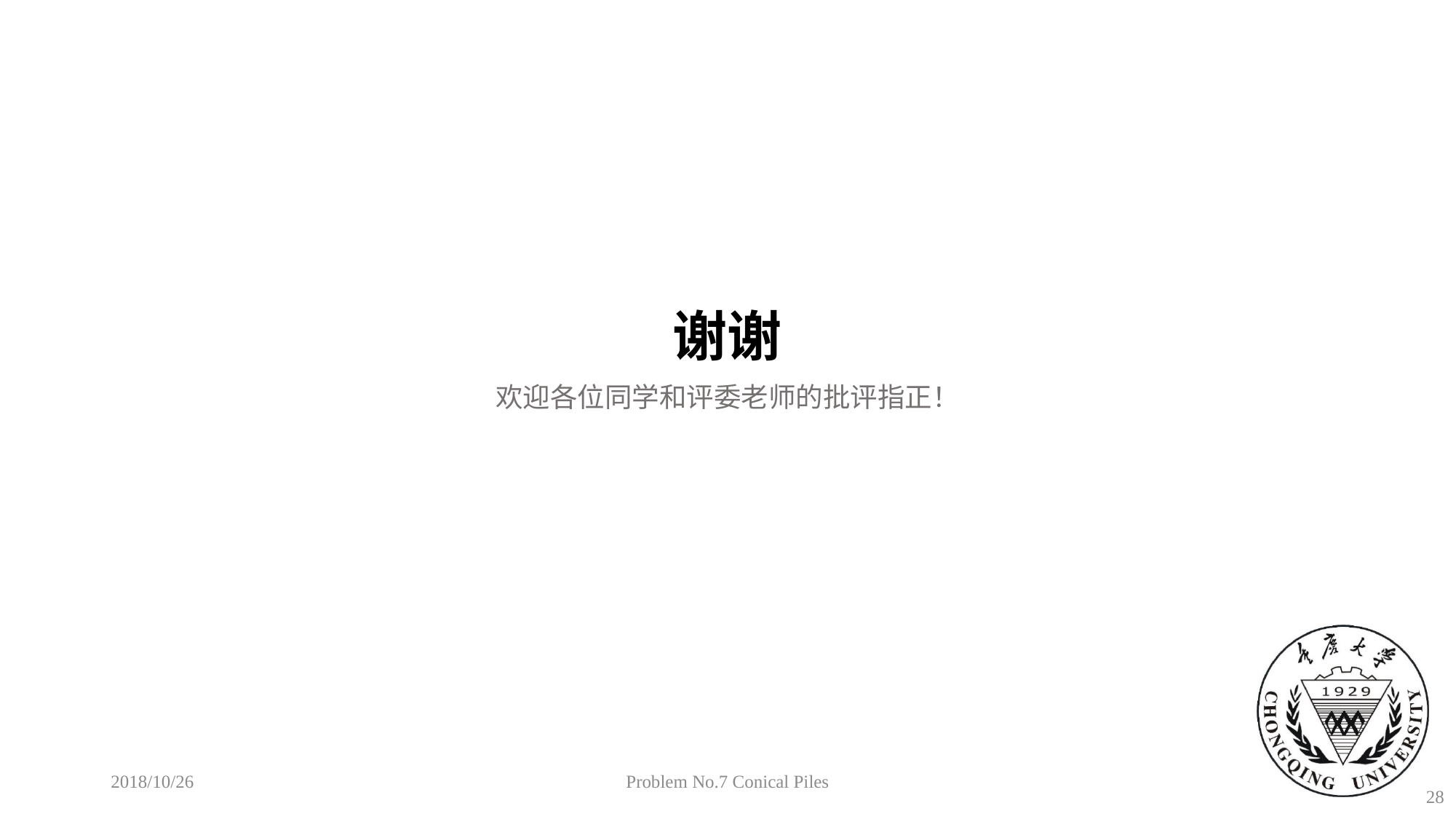

谢谢
欢迎各位同学和评委老师的批评指正！
2018/10/26
Problem No.7 Conical Piles
28